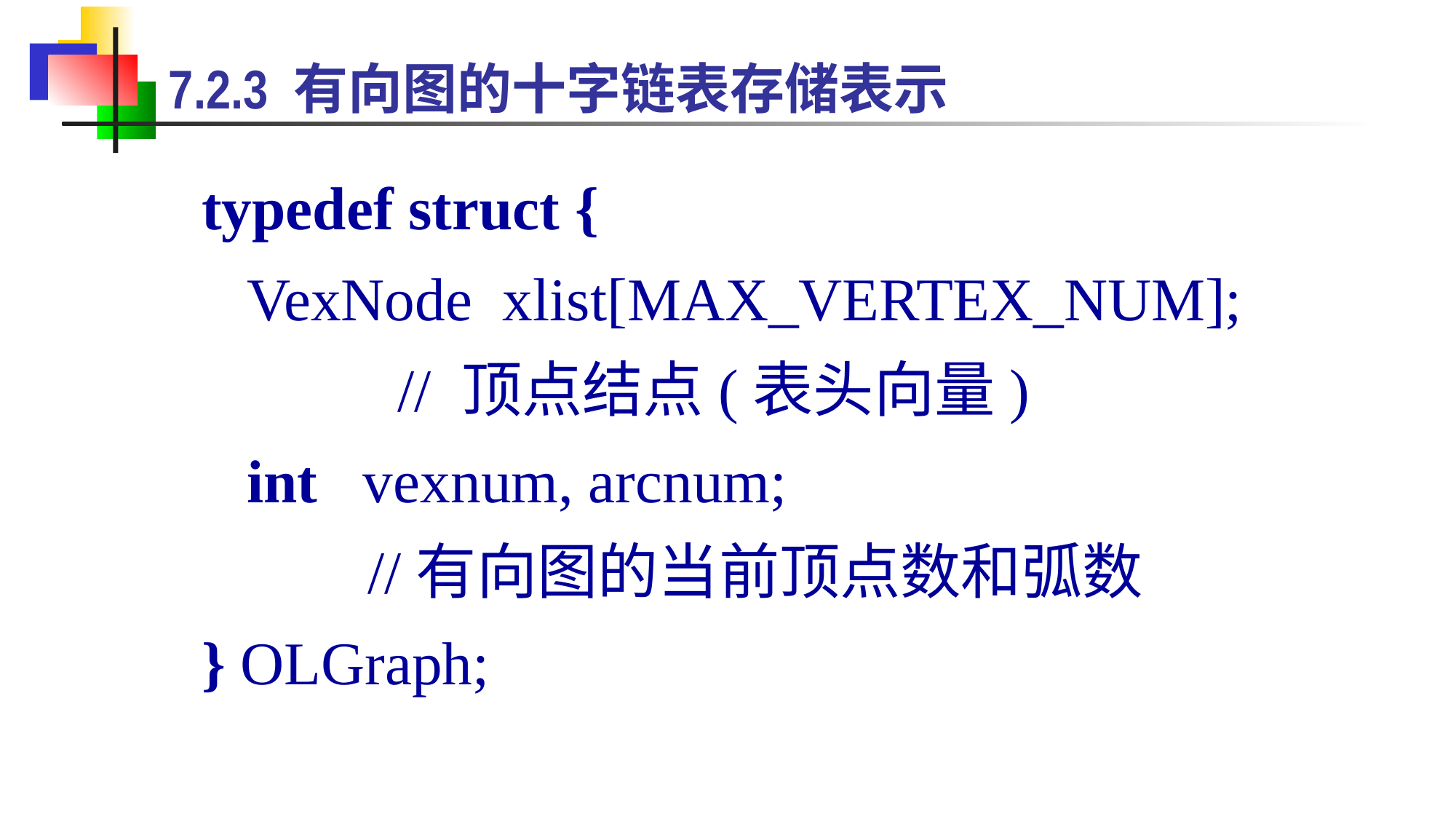

7.2.3 有向图的十字链表存储表示
typedef struct {
   VexNode  xlist[MAX_VERTEX_NUM];
             // 顶点结点(表头向量)
   int   vexnum, arcnum;
           //有向图的当前顶点数和弧数
} OLGraph;